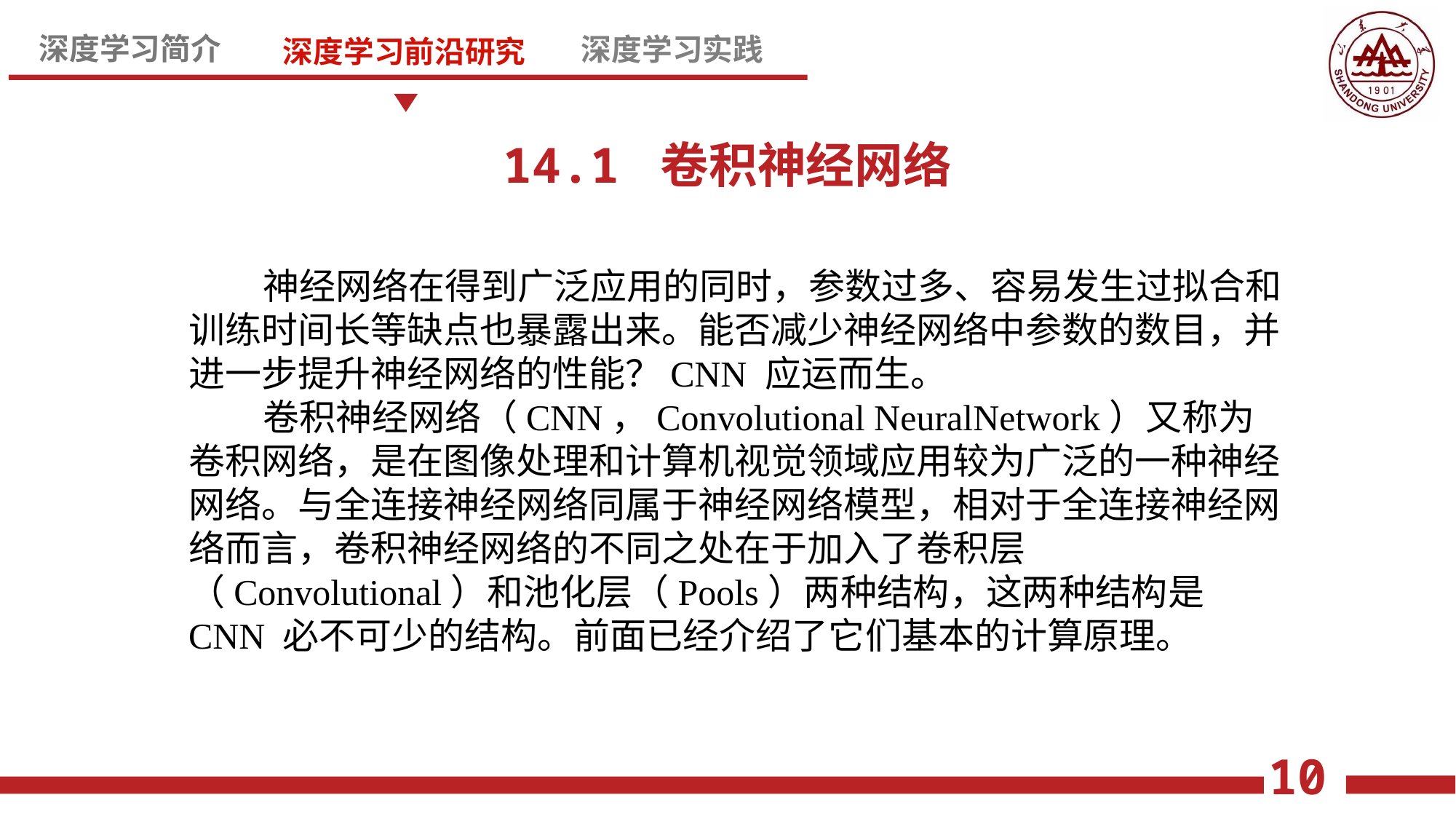

14.1 卷积神经网络
        神经网络在得到广泛应用的同时，参数过多、容易发生过拟合和训练时间长等缺点也暴露出来。能否减少神经网络中参数的数目，并进一步提升神经网络的性能？CNN 应运而生。
        卷积神经网络（CNN，Convolutional NeuralNetwork）又称为卷积网络，是在图像处理和计算机视觉领域应用较为广泛的一种神经网络。与全连接神经网络同属于神经网络模型，相对于全连接神经网络而言，卷积神经网络的不同之处在于加入了卷积层（Convolutional）和池化层（Pools）两种结构，这两种结构是 CNN 必不可少的结构。前面已经介绍了它们基本的计算原理。